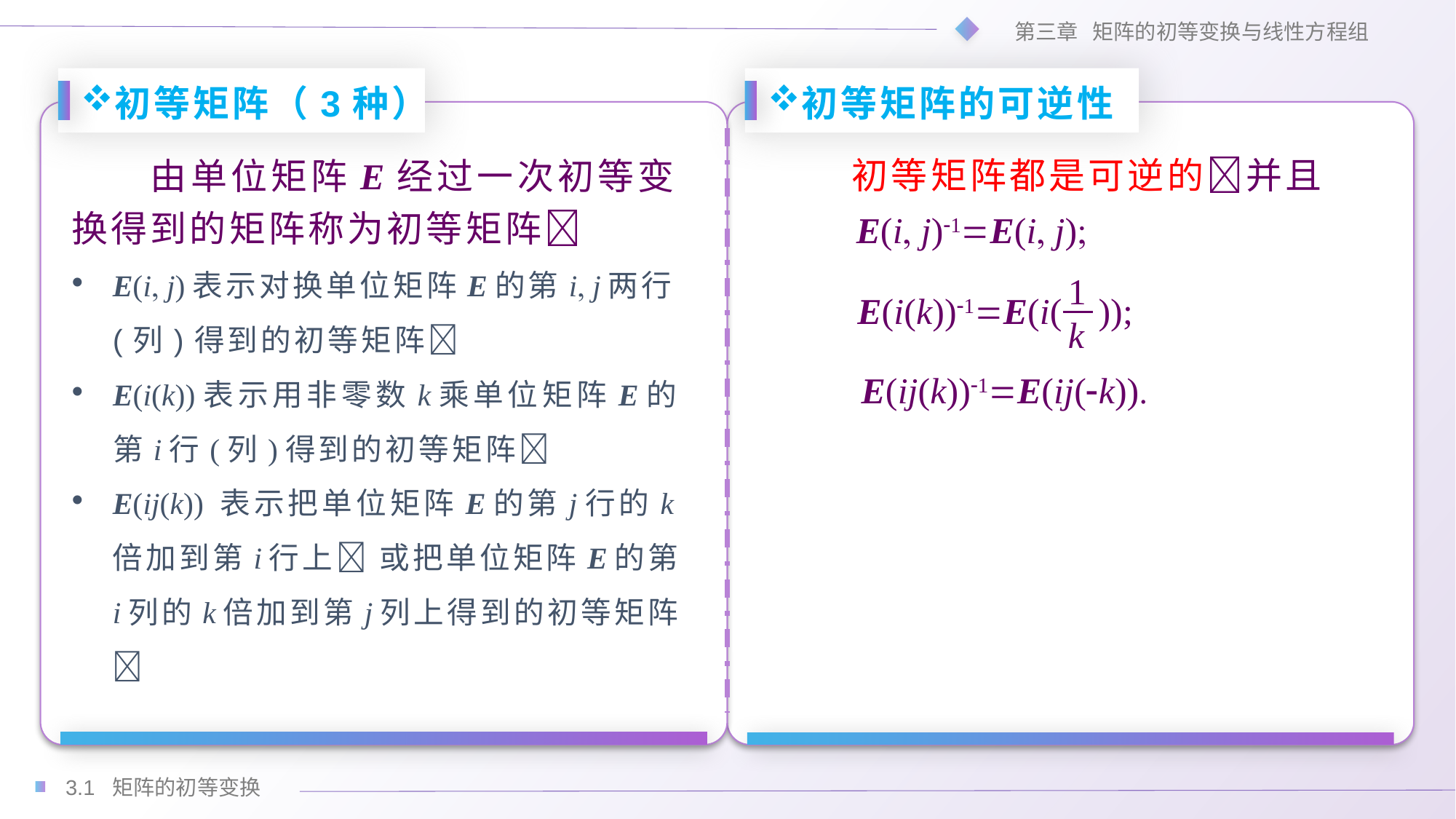

初等矩阵（3种）

初等矩阵的可逆性

由单位矩阵E经过一次初等变换得到的矩阵称为初等矩阵.
初等矩阵都是可逆的,并且
E(i, j)−1=E(i, j);
E(i, j)表示对换单位矩阵E的第i, j两行(列)得到的初等矩阵.
1
k
E(i(k))−1=E(i(    ));
E(i(k))表示用非零数k乘单位矩阵E的第i行(列)得到的初等矩阵.
E(ij(k))−1=E(ij(−k)).
E(ij(k)) 表示把单位矩阵E的第j行的k倍加到第i行上, 或把单位矩阵E的第i列的k倍加到第j列上得到的初等矩阵.